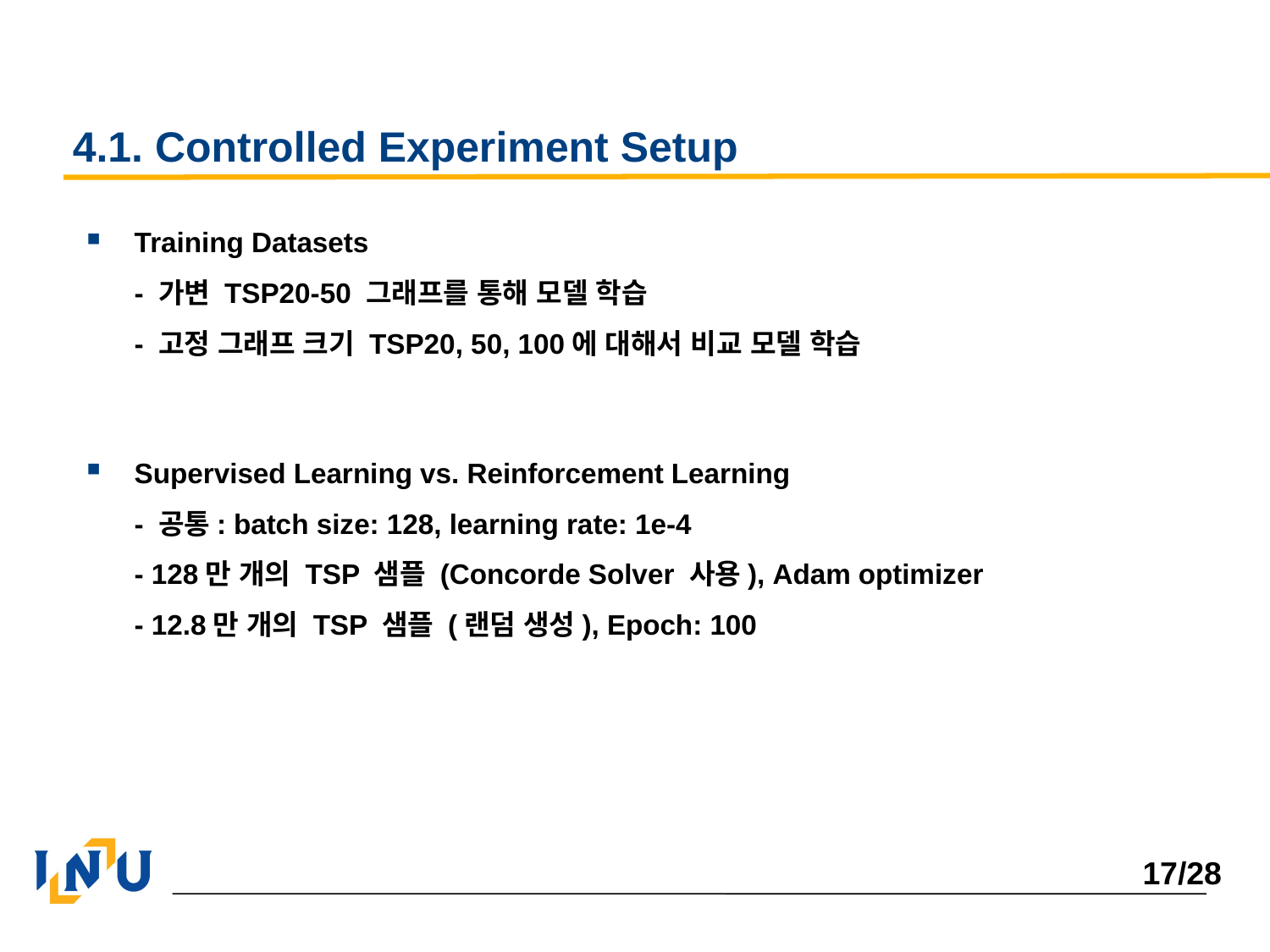

# 4.1. Controlled Experiment Setup
Training Datasets
- 가변 TSP20-50 그래프를 통해 모델 학습
- 고정 그래프 크기 TSP20, 50, 100에 대해서 비교 모델 학습

Supervised Learning vs. Reinforcement Learning
- 공통: batch size: 128, learning rate: 1e-4
- 128만 개의 TSP 샘플 (Concorde Solver 사용), Adam optimizer
- 12.8만 개의 TSP 샘플 (랜덤 생성), Epoch: 100